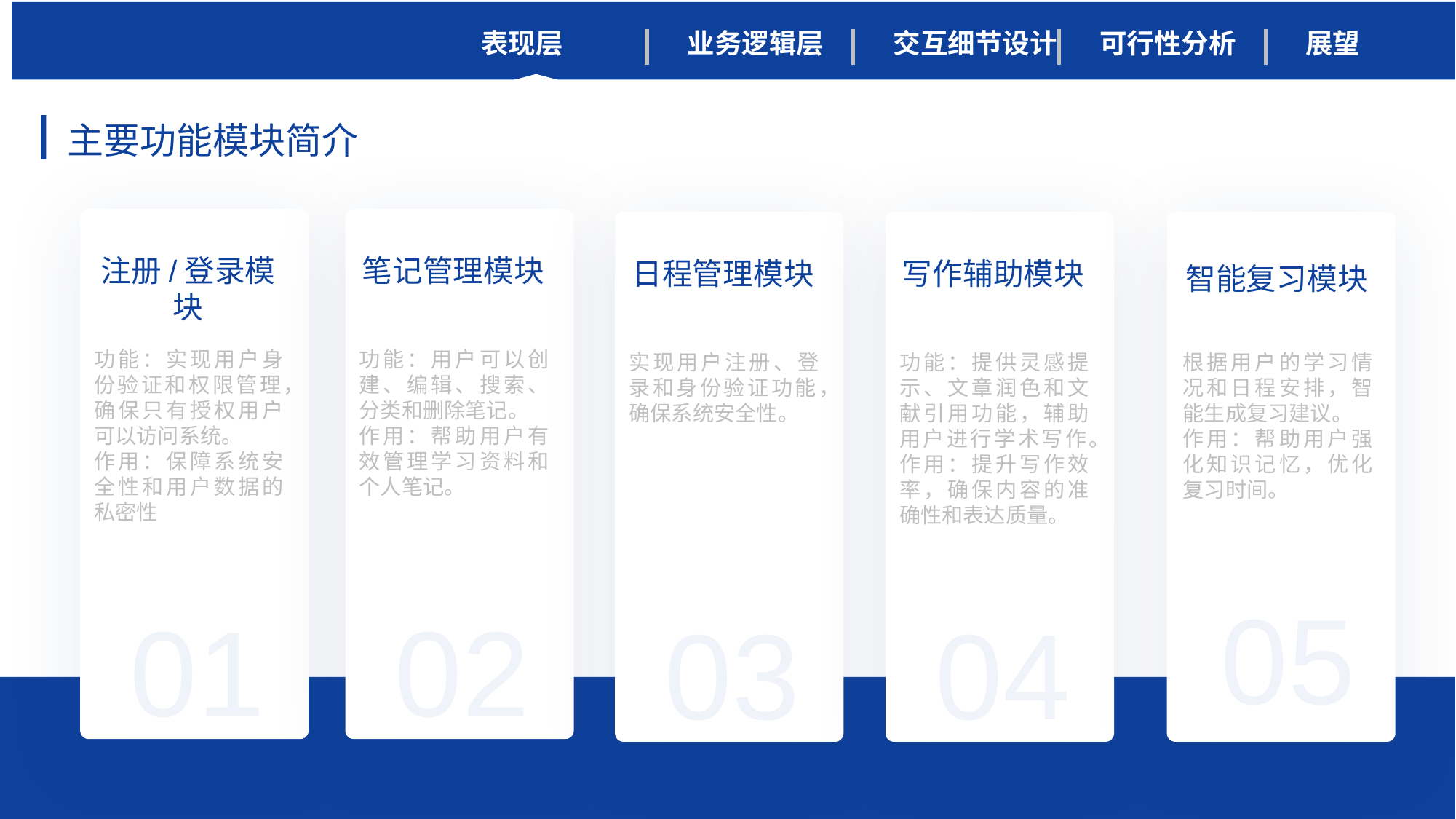

表现层
业务逻辑层
交互细节设计
可行性分析
展望

主要功能模块简介

注册/登录模块
功能：实现用户身份验证和权限管理，确保只有授权用户可以访问系统。
作用：保障系统安全性和用户数据的私密性
01

笔记管理模块
功能：用户可以创建、编辑、搜索、分类和删除笔记。
作用：帮助用户有效管理学习资料和个人笔记。
02

日程管理模块
实现用户注册、登录和身份验证功能，确保系统安全性。
03

写作辅助模块
功能：提供灵感提示、文章润色和文献引用功能，辅助用户进行学术写作。
作用：提升写作效率，确保内容的准确性和表达质量。
04

智能复习模块
根据用户的学习情况和日程安排，智能生成复习建议。
作用：帮助用户强化知识记忆，优化复习时间。
05
Graduation thesis defense template